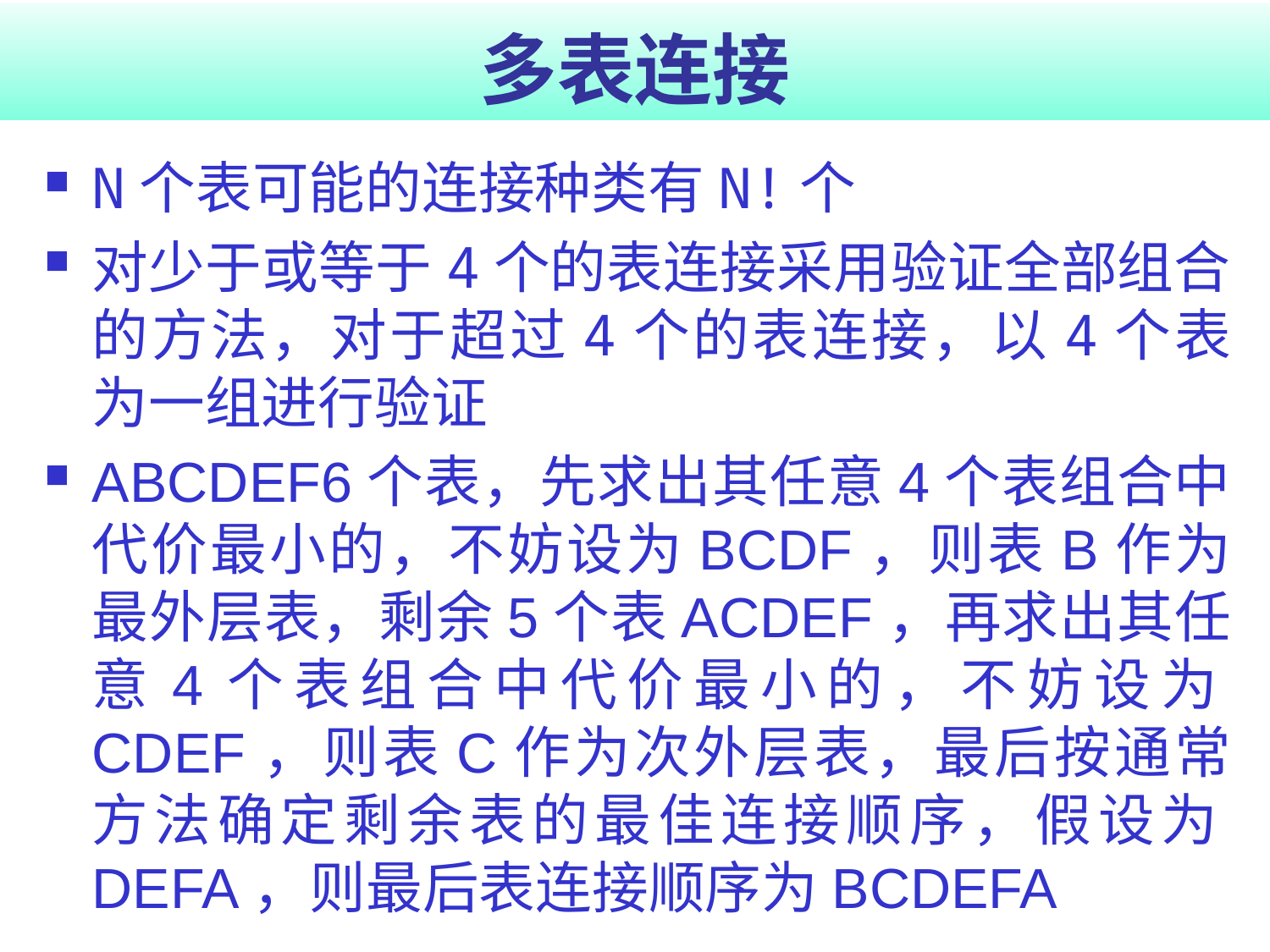

# 多表连接
N个表可能的连接种类有N!个
对少于或等于4个的表连接采用验证全部组合的方法，对于超过4个的表连接，以4个表为一组进行验证
ABCDEF6个表，先求出其任意4个表组合中代价最小的，不妨设为BCDF，则表B作为最外层表，剩余5个表ACDEF，再求出其任意4个表组合中代价最小的，不妨设为CDEF，则表C作为次外层表，最后按通常方法确定剩余表的最佳连接顺序，假设为DEFA，则最后表连接顺序为BCDEFA